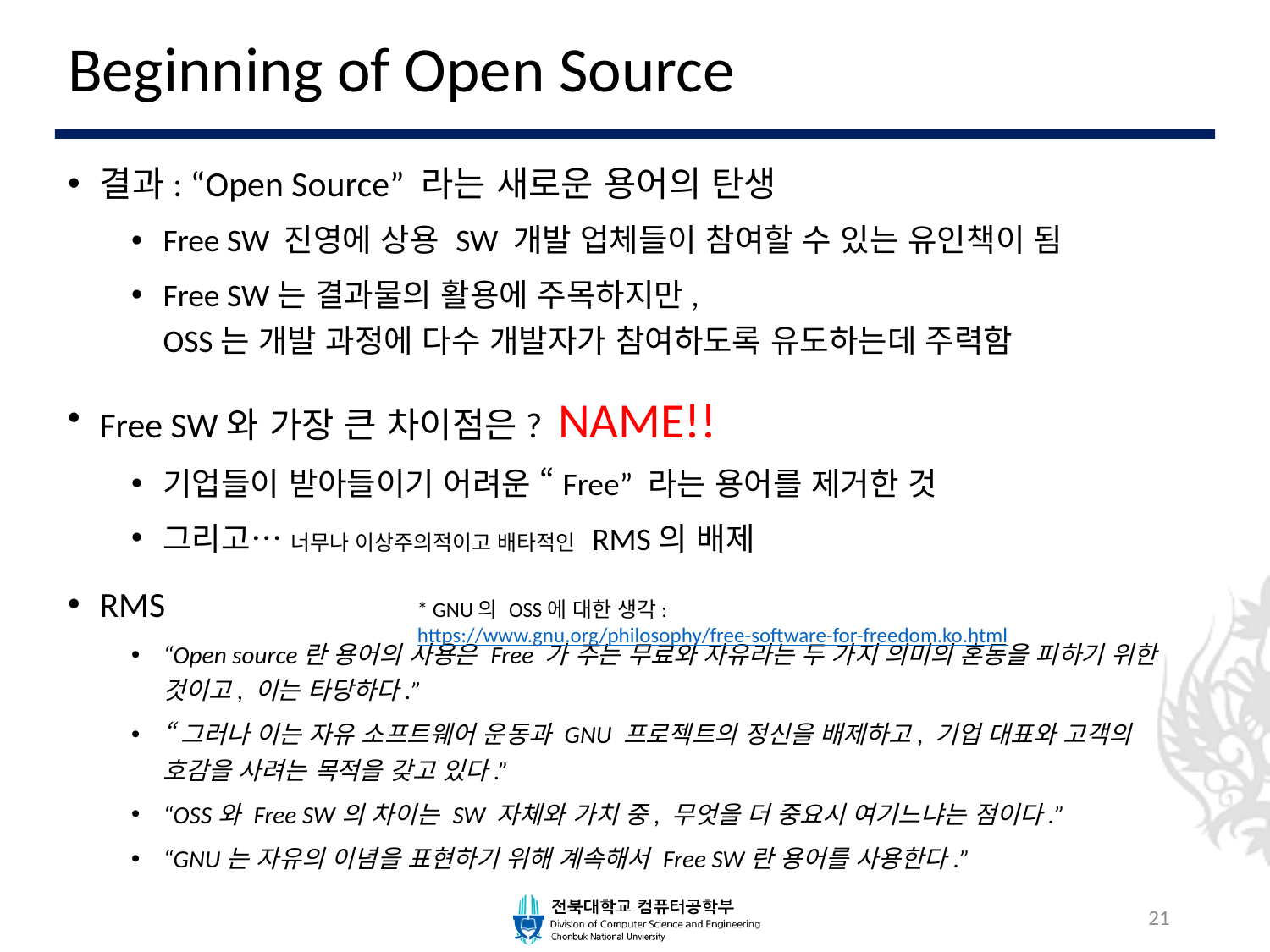

# Beginning of Open Source
결과: “Open Source” 라는 새로운 용어의 탄생
Free SW 진영에 상용 SW 개발 업체들이 참여할 수 있는 유인책이 됨
Free SW는 결과물의 활용에 주목하지만,
OSS는 개발 과정에 다수 개발자가 참여하도록 유도하는데 주력함
Free SW와 가장 큰 차이점은?  NAME!!
기업들이 받아들이기 어려운 “Free” 라는 용어를 제거한 것
그리고… 너무나 이상주의적이고 배타적인 RMS의 배제
RMS
“Open source란 용어의 사용은 Free 가 주는 무료와 자유라는 두 가지 의미의 혼동을 피하기 위한 것이고, 이는 타당하다.”
“그러나 이는 자유 소프트웨어 운동과 GNU 프로젝트의 정신을 배제하고, 기업 대표와 고객의 호감을 사려는 목적을 갖고 있다.”
“OSS와 Free SW의 차이는 SW 자체와 가치 중, 무엇을 더 중요시 여기느냐는 점이다.”
“GNU는 자유의 이념을 표현하기 위해 계속해서 Free SW란 용어를 사용한다.”

* GNU의 OSS에 대한 생각: https://www.gnu.org/philosophy/free-software-for-freedom.ko.html
21